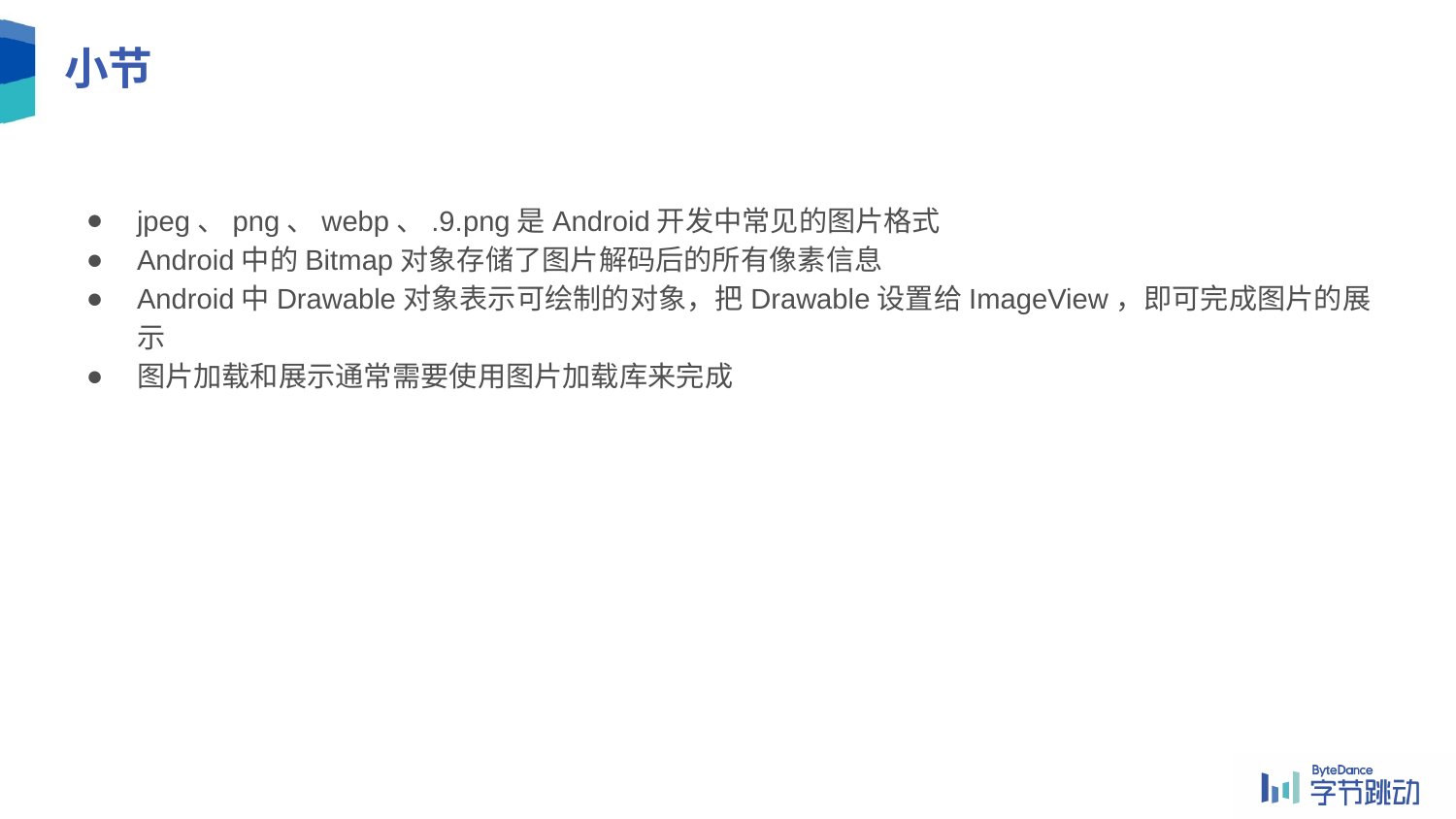

小节
jpeg、png、webp、.9.png是Android开发中常见的图片格式
Android中的Bitmap对象存储了图片解码后的所有像素信息
Android中Drawable对象表示可绘制的对象，把Drawable设置给ImageView，即可完成图片的展示
图片加载和展示通常需要使用图片加载库来完成